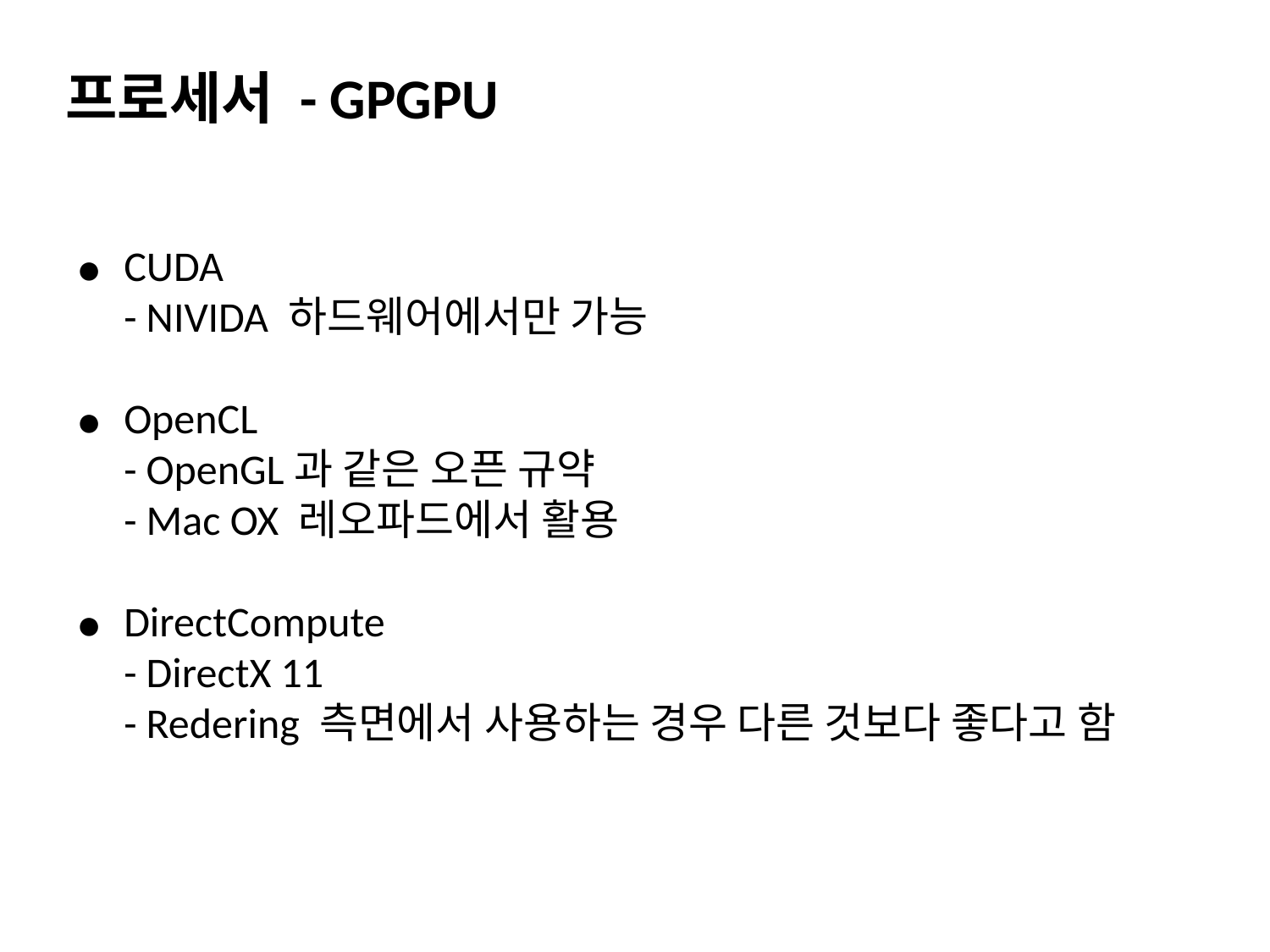

프로세서 - GPGPU
CUDA
- NIVIDA 하드웨어에서만 가능
OpenCL
- OpenGL과 같은 오픈 규약
- Mac OX 레오파드에서 활용
DirectCompute
- DirectX 11
- Redering 측면에서 사용하는 경우 다른 것보다 좋다고 함